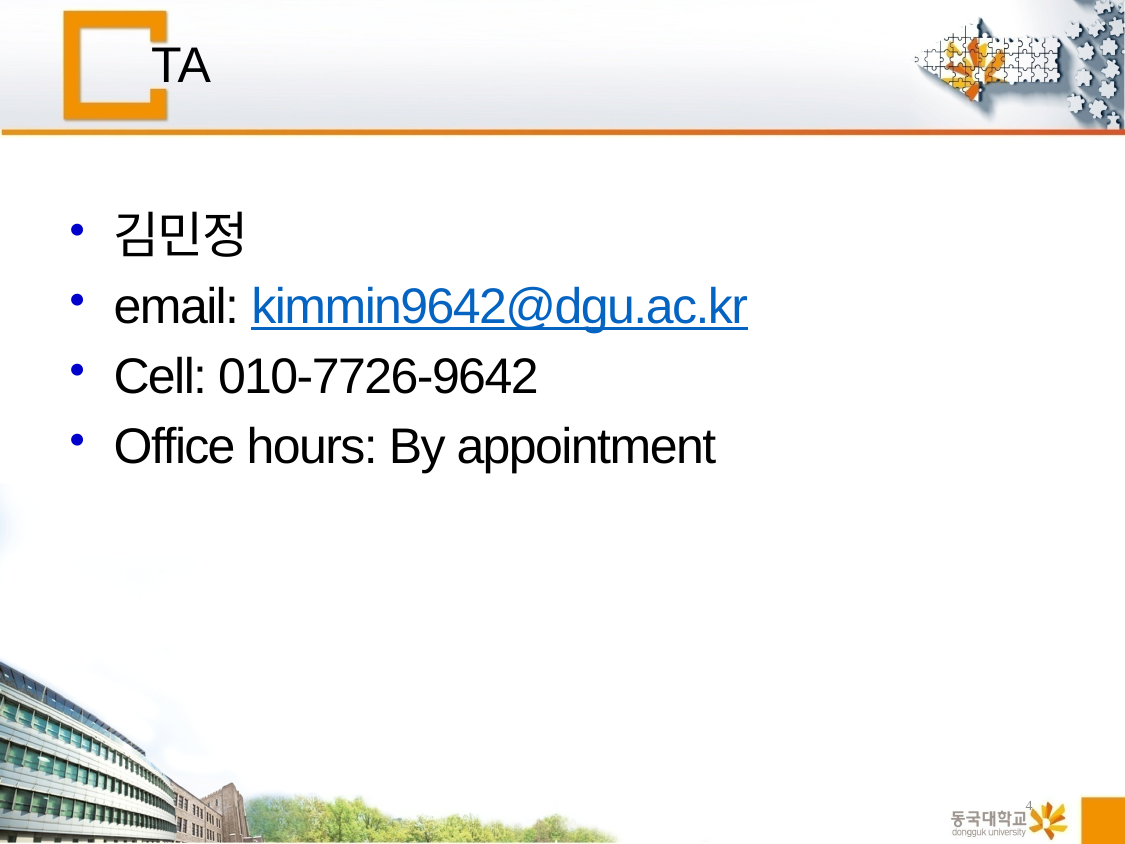

# TA

김민정
email: kimmin9642@dgu.ac.kr
Cell: 010-7726-9642
Office hours: By appointment
4